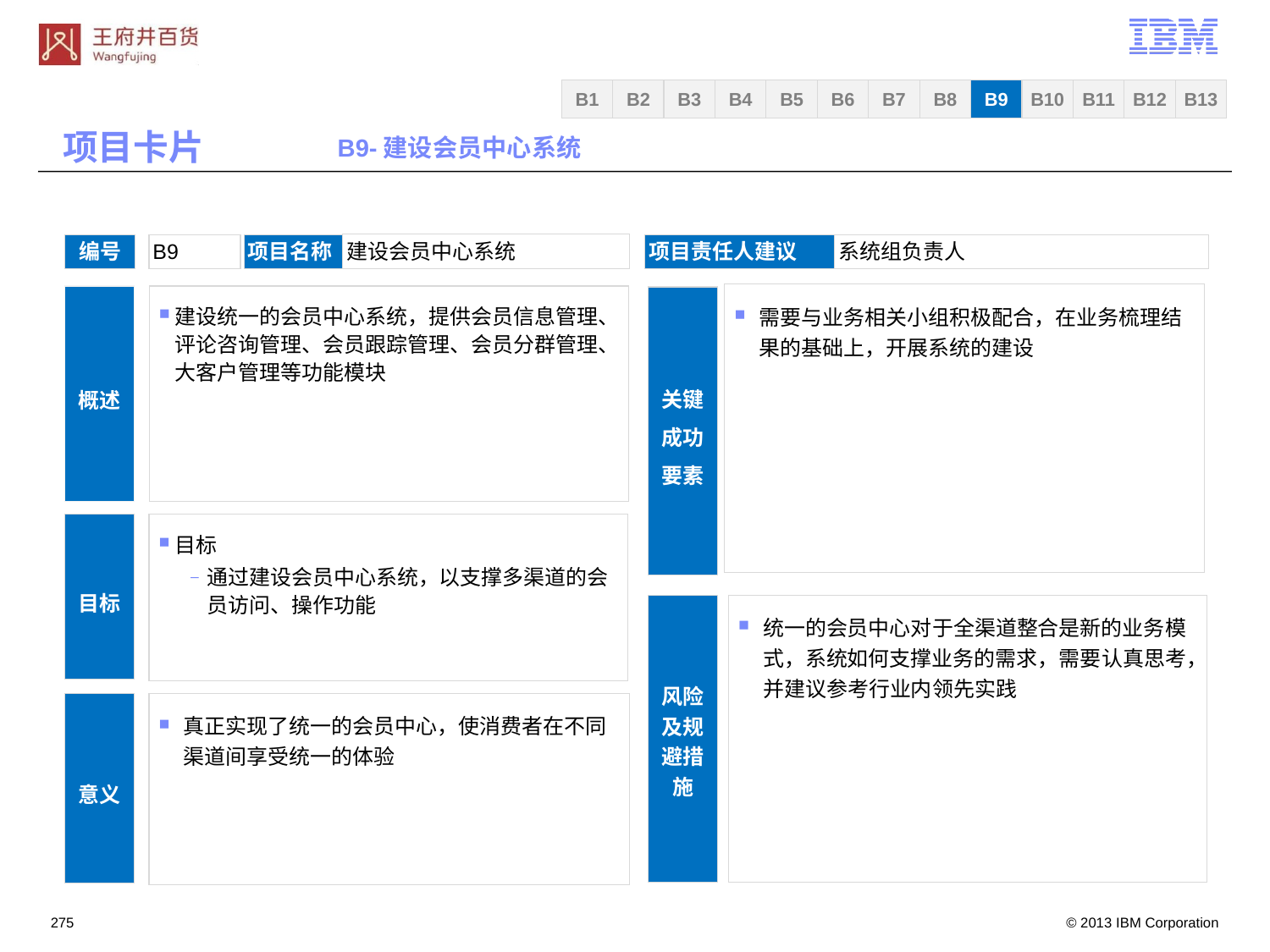

B3
B4
B5
B6
B7
B8
B9
B10
B11
B12
B13
B1
B2
项目卡片
B9-建设会员中心系统
建设会员中心系统
编号
B9
项目名称
项目责任人建议
系统组负责人
需要与业务相关小组积极配合，在业务梳理结果的基础上，开展系统的建设
概述
建设统一的会员中心系统，提供会员信息管理、评论咨询管理、会员跟踪管理、会员分群管理、大客户管理等功能模块
关键成功要素
目标
通过建设会员中心系统，以支撑多渠道的会员访问、操作功能

目标
风险及规避措施
统一的会员中心对于全渠道整合是新的业务模式，系统如何支撑业务的需求，需要认真思考，并建议参考行业内领先实践
真正实现了统一的会员中心，使消费者在不同渠道间享受统一的体验
意义
275